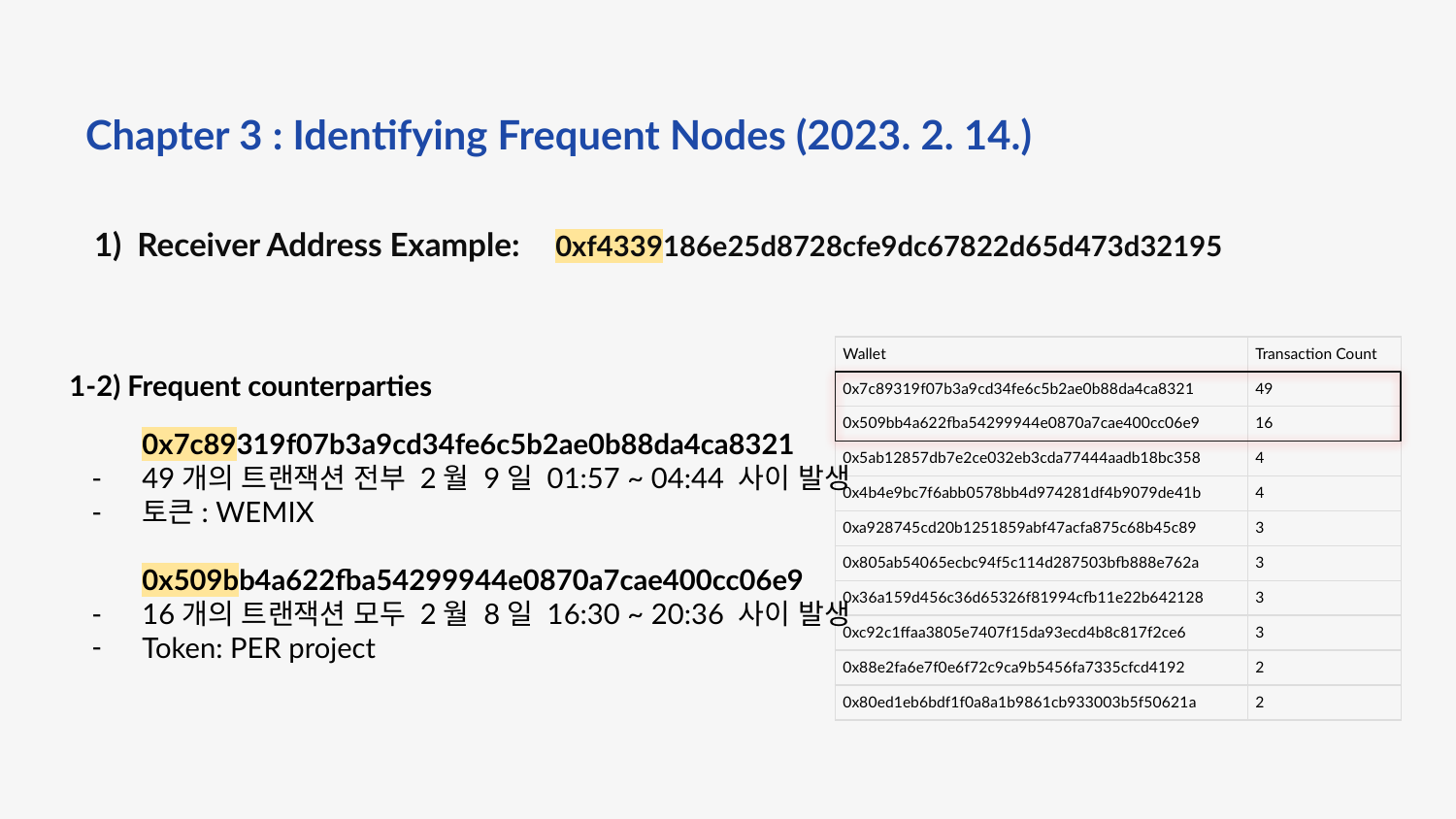

Chapter 3 : Identifying Frequent Nodes (2023. 2. 14.)
1)  Receiver Address Example:     0xf4339186e25d8728cfe9dc67822d65d473d32195

| Wallet | Transaction Count |
| --- | --- |
| 0x7c89319f07b3a9cd34fe6c5b2ae0b88da4ca8321 | 49 |
| 0x509bb4a622fba54299944e0870a7cae400cc06e9 | 16 |
| 0x5ab12857db7e2ce032eb3cda77444aadb18bc358 | 4 |
| 0x4b4e9bc7f6abb0578bb4d974281df4b9079de41b | 4 |
| 0xa928745cd20b1251859abf47acfa875c68b45c89 | 3 |
| 0x805ab54065ecbc94f5c114d287503bfb888e762a | 3 |
| 0x36a159d456c36d65326f81994cfb11e22b642128 | 3 |
| 0xc92c1ffaa3805e7407f15da93ecd4b8c817f2ce6 | 3 |
| 0x88e2fa6e7f0e6f72c9ca9b5456fa7335cfcd4192 | 2 |
| 0x80ed1eb6bdf1f0a8a1b9861cb933003b5f50621a | 2 |
1-2) Frequent counterparties
0x7c89319f07b3a9cd34fe6c5b2ae0b88da4ca8321
49개의 트랜잭션 전부 2월 9일 01:57 ~ 04:44 사이 발생
토큰: WEMIX

0x509bb4a622fba54299944e0870a7cae400cc06e9
16개의 트랜잭션 모두 2월 8일 16:30 ~ 20:36 사이 발생
Token: PER project